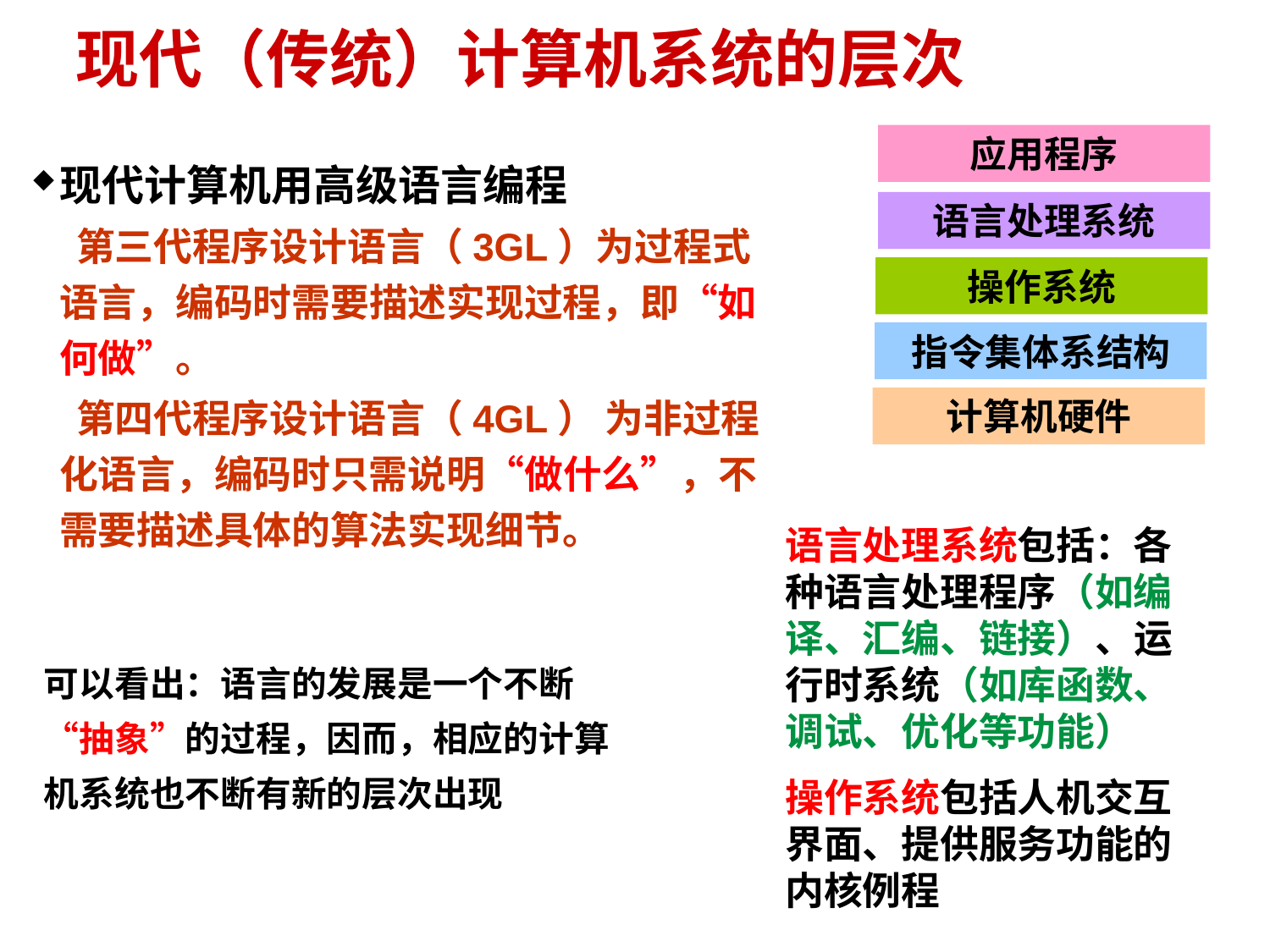

# 现代（传统）计算机系统的层次
应用程序
语言处理系统
操作系统
指令集体系结构
计算机硬件
现代计算机用高级语言编程
    第三代程序设计语言（3GL）为过程式语言，编码时需要描述实现过程，即“如何做”。
    第四代程序设计语言（4GL） 为非过程化语言，编码时只需说明“做什么”，不需要描述具体的算法实现细节。

语言处理系统包括：各种语言处理程序（如编译、汇编、链接）、运行时系统（如库函数、调试、优化等功能）
操作系统包括人机交互界面、提供服务功能的内核例程
可以看出：语言的发展是一个不断“抽象”的过程，因而，相应的计算机系统也不断有新的层次出现